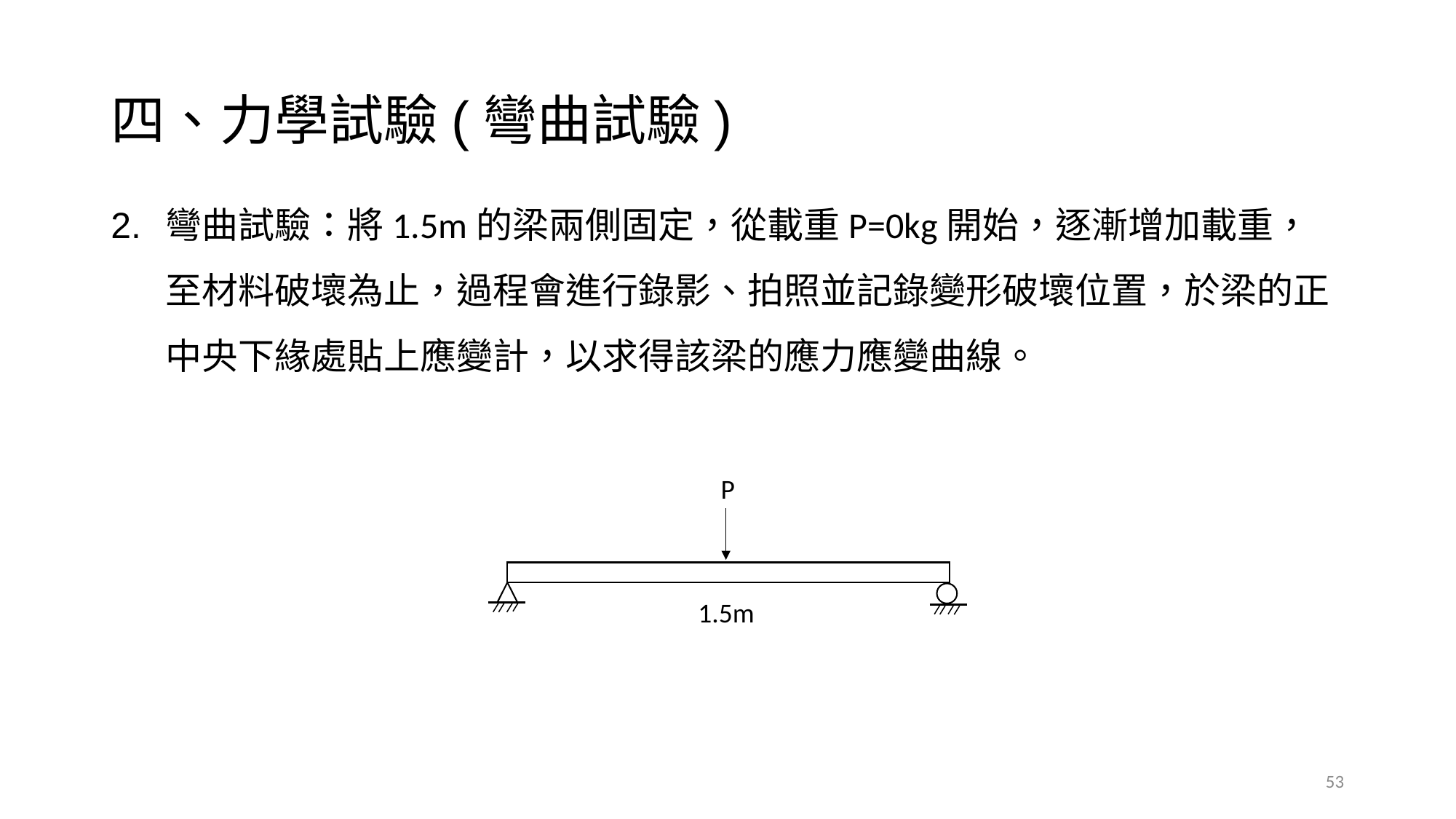

# 四、力學試驗(彎曲試驗)
彎曲試驗：將1.5m的梁兩側固定，從載重P=0kg開始，逐漸增加載重，至材料破壞為止，過程會進行錄影、拍照並記錄變形破壞位置，於梁的正中央下緣處貼上應變計，以求得該梁的應力應變曲線。

P

1.5m
53